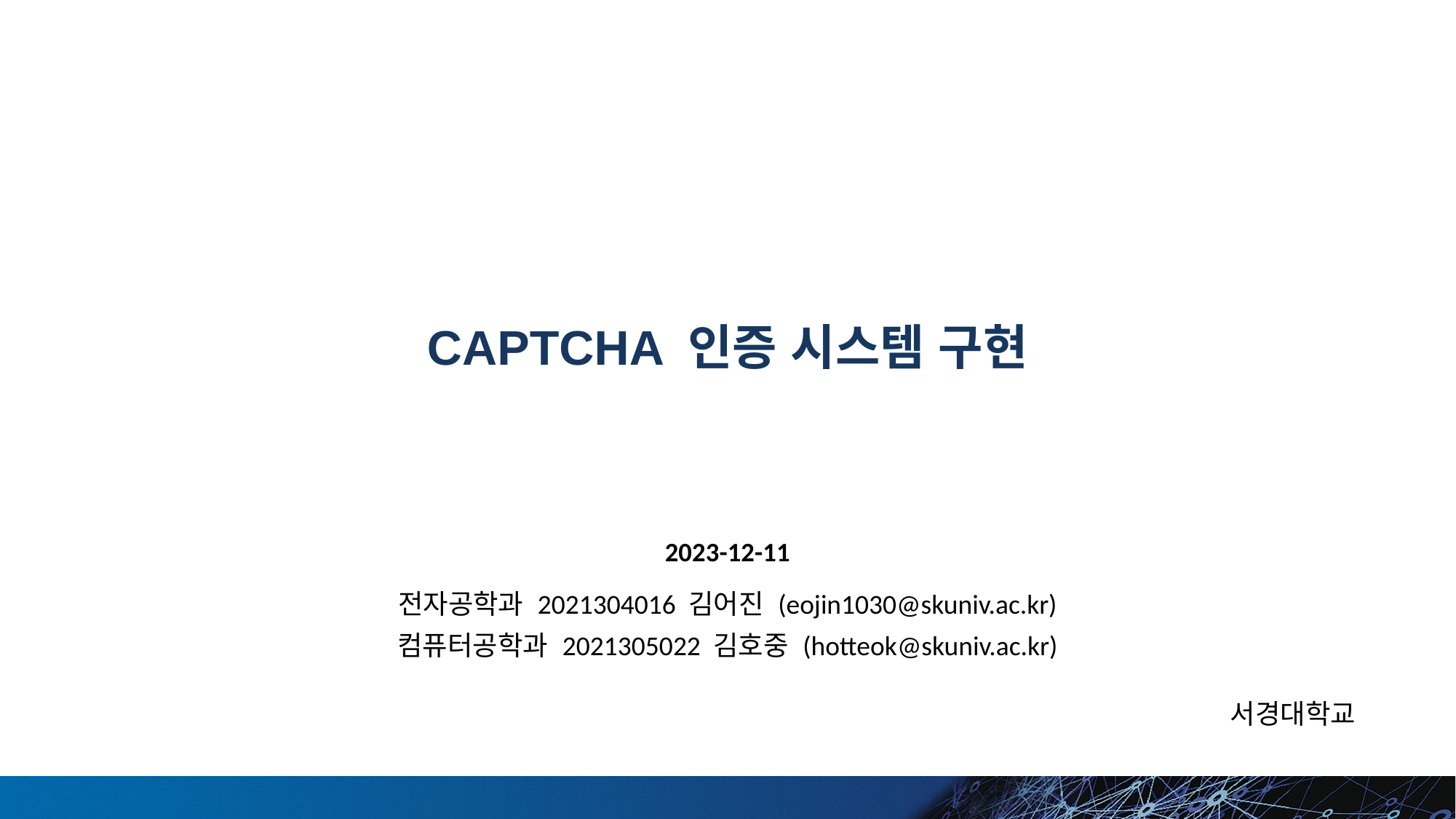

# CAPTCHA 인증 시스템 구현
2023-12-11
전자공학과 2021304016 김어진 (eojin1030@skuniv.ac.kr)
컴퓨터공학과 2021305022 김호중 (hotteok@skuniv.ac.kr)